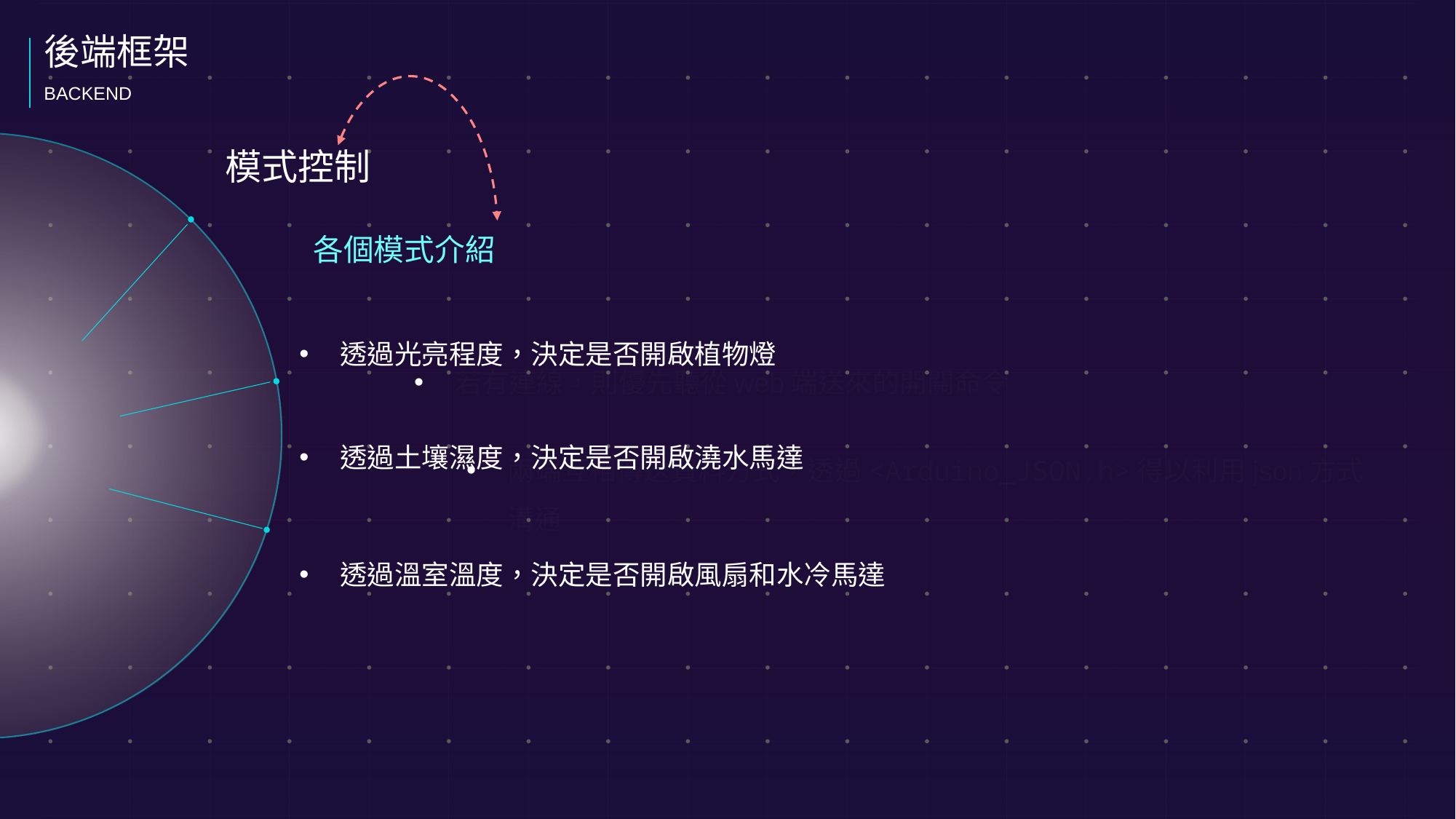

後端框架
BACKEND

模式控制
各個模式介紹
透過光亮程度，決定是否開啟植物燈
若有連線，則優先聽從web端送來的開關命令
兩端互相傳送資料方式，透過<Arduino_JSON.h>得以利用json方式溝通
透過土壤濕度，決定是否開啟澆水馬達
透過溫室溫度，決定是否開啟風扇和水冷馬達